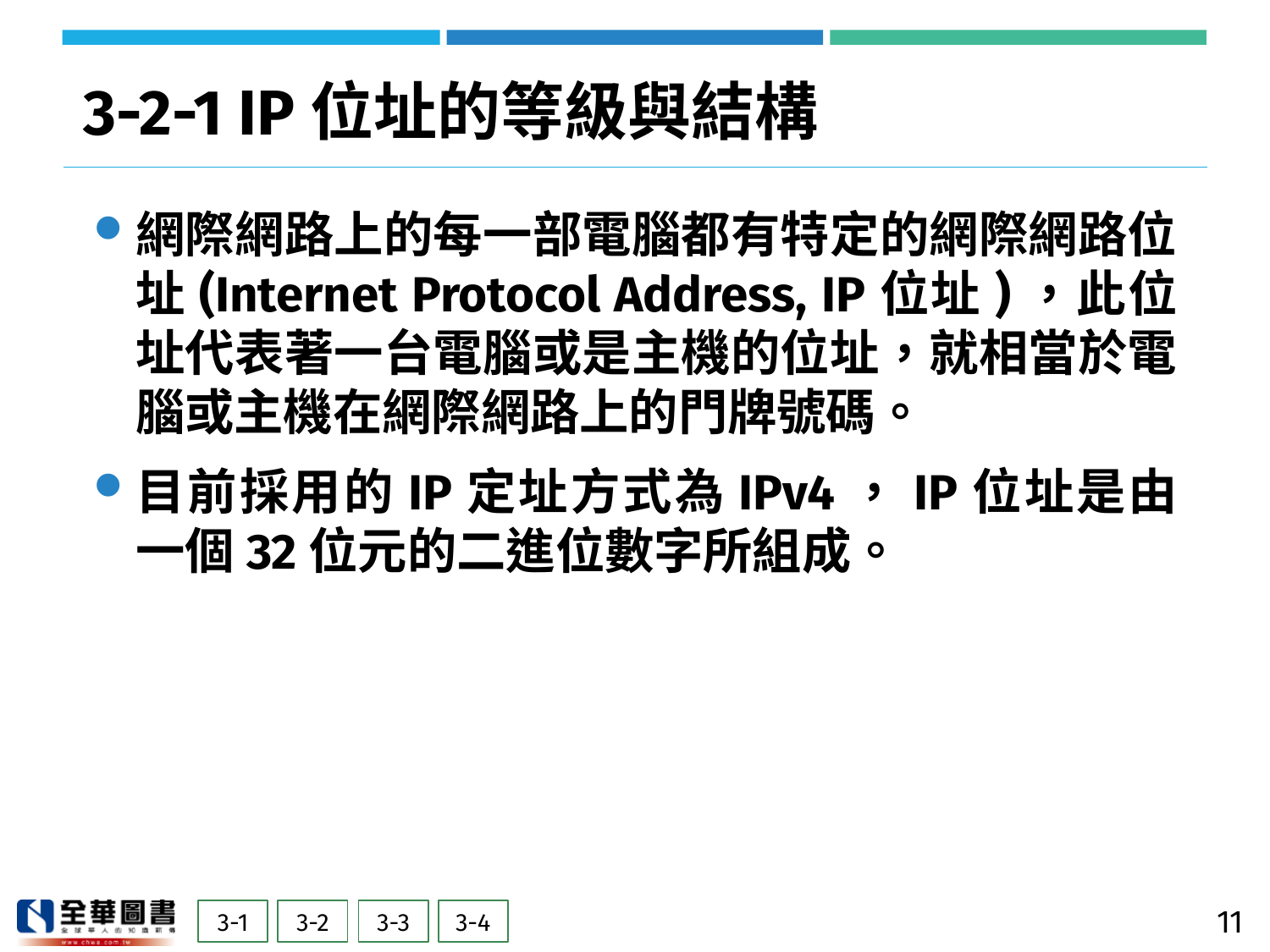

# 3-2-1 IP位址的等級與結構
網際網路上的每一部電腦都有特定的網際網路位址(Internet Protocol Address, IP位址)，此位址代表著一台電腦或是主機的位址，就相當於電腦或主機在網際網路上的門牌號碼。
目前採用的IP定址方式為IPv4，IP位址是由一個32位元的二進位數字所組成。
11